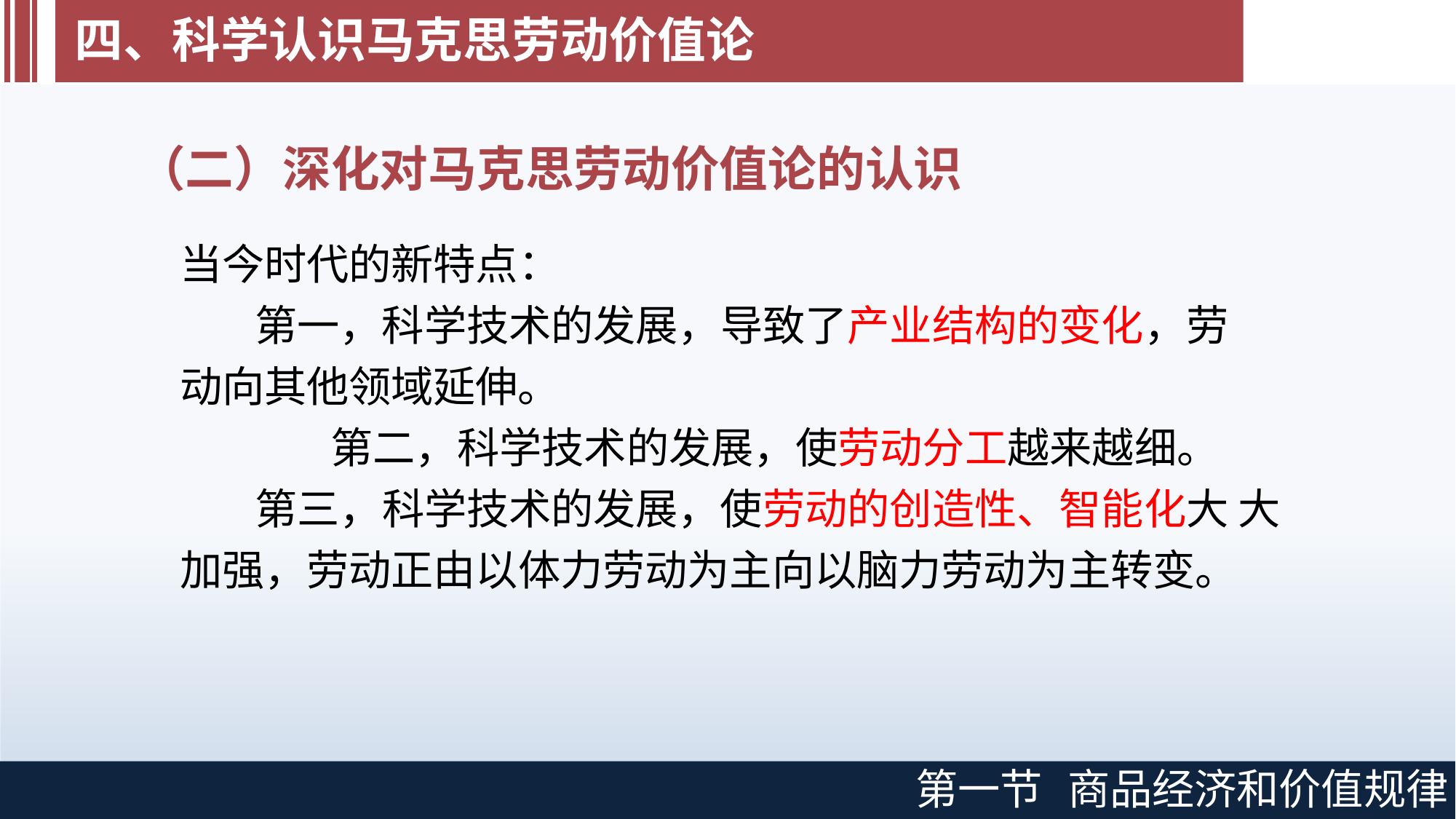

# 四、科学认识马克思劳动价值论

（二）深化对马克思劳动价值论的认识
当今时代的新特点：
第一，科学技术的发展，导致了产业结构的变化，劳 动向其他领域延伸。
第二，科学技术的发展，使劳动分工越来越细。
第三，科学技术的发展，使劳动的创造性、智能化大 大加强，劳动正由以体力劳动为主向以脑力劳动为主转变。
第一节
商品经济和价值规律